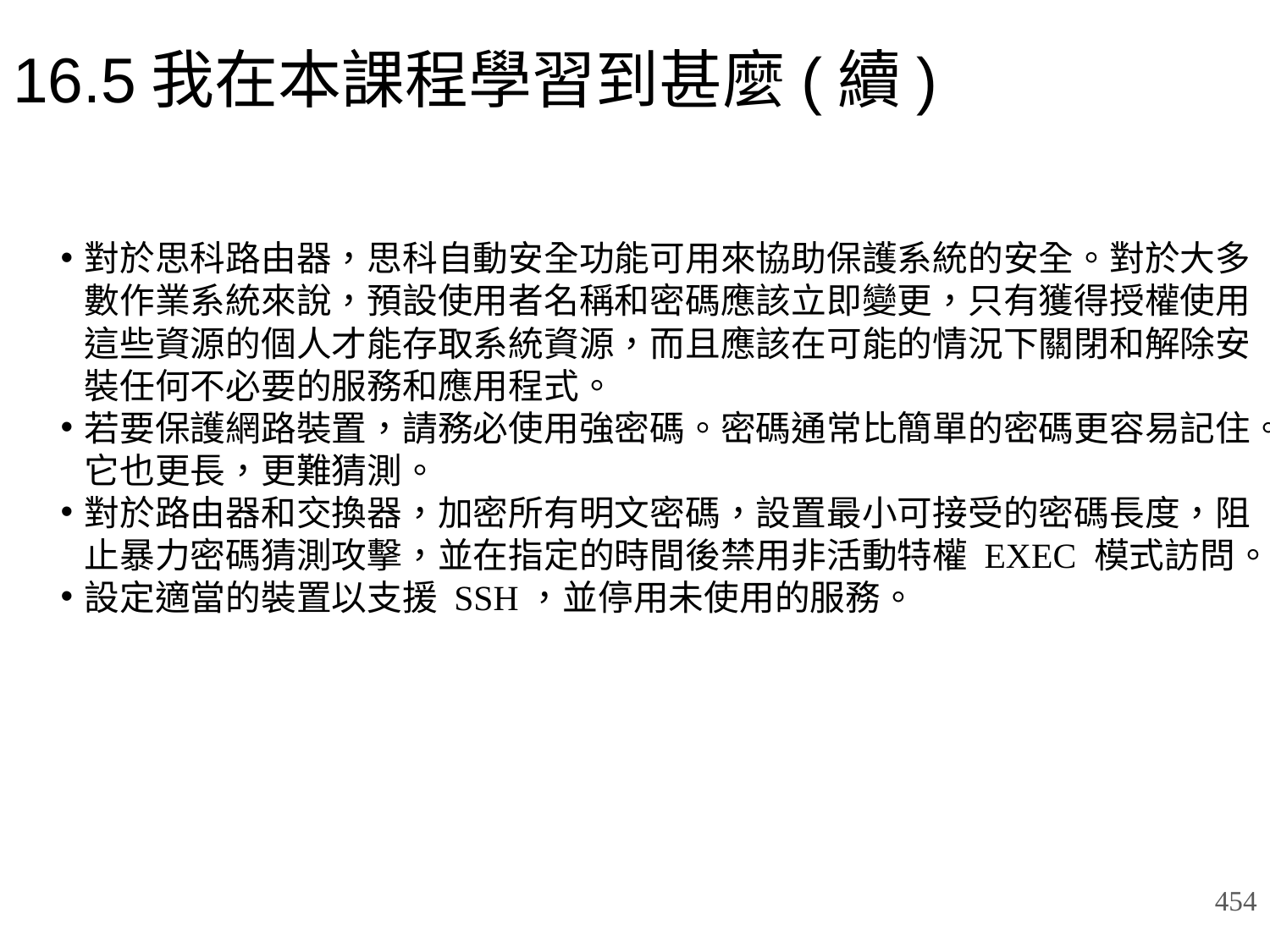

# 16.5我在本課程學習到甚麼(續)
對於思科路由器，思科自動安全功能可用來協助保護系統的安全。對於大多數作業系統來說，預設使用者名稱和密碼應該立即變更，只有獲得授權使用這些資源的個人才能存取系統資源，而且應該在可能的情況下關閉和解除安裝任何不必要的服務和應用程式。
若要保護網路裝置，請務必使用強密碼。密碼通常比簡單的密碼更容易記住。它也更長，更難猜測。
對於路由器和交換器，加密所有明文密碼，設置最小可接受的密碼長度，阻止暴力密碼猜測攻擊，並在指定的時間後禁用非活動特權 EXEC 模式訪問。
設定適當的裝置以支援 SSH，並停用未使用的服務。

454